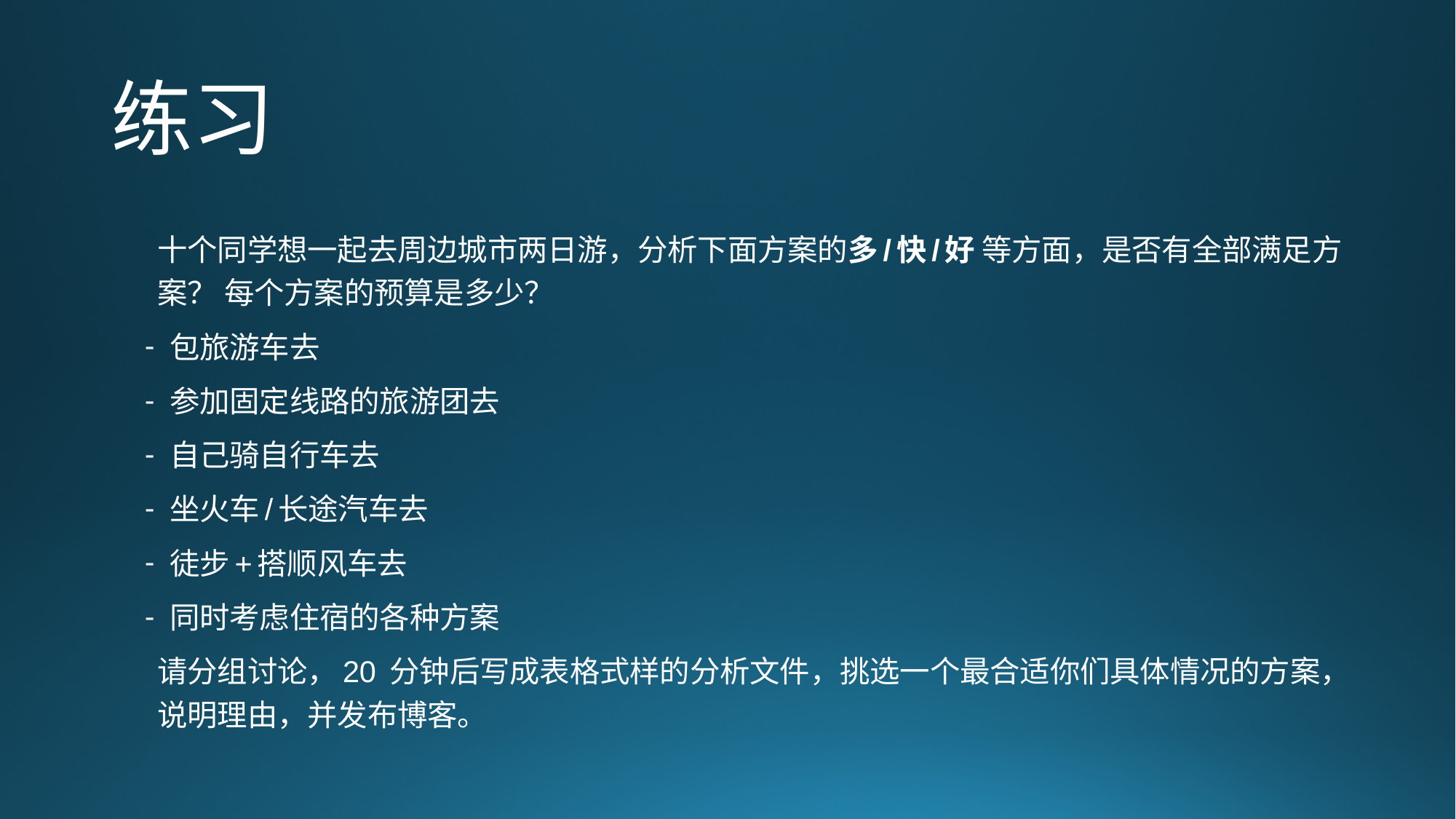

# 练习
十个同学想一起去周边城市两日游，分析下面方案的多/快/好 等方面，是否有全部满足方案？ 每个方案的预算是多少？
包旅游车去
参加固定线路的旅游团去
自己骑自行车去
坐火车/长途汽车去
徒步+搭顺风车去
同时考虑住宿的各种方案
请分组讨论，20 分钟后写成表格式样的分析文件，挑选一个最合适你们具体情况的方案，说明理由，并发布博客。